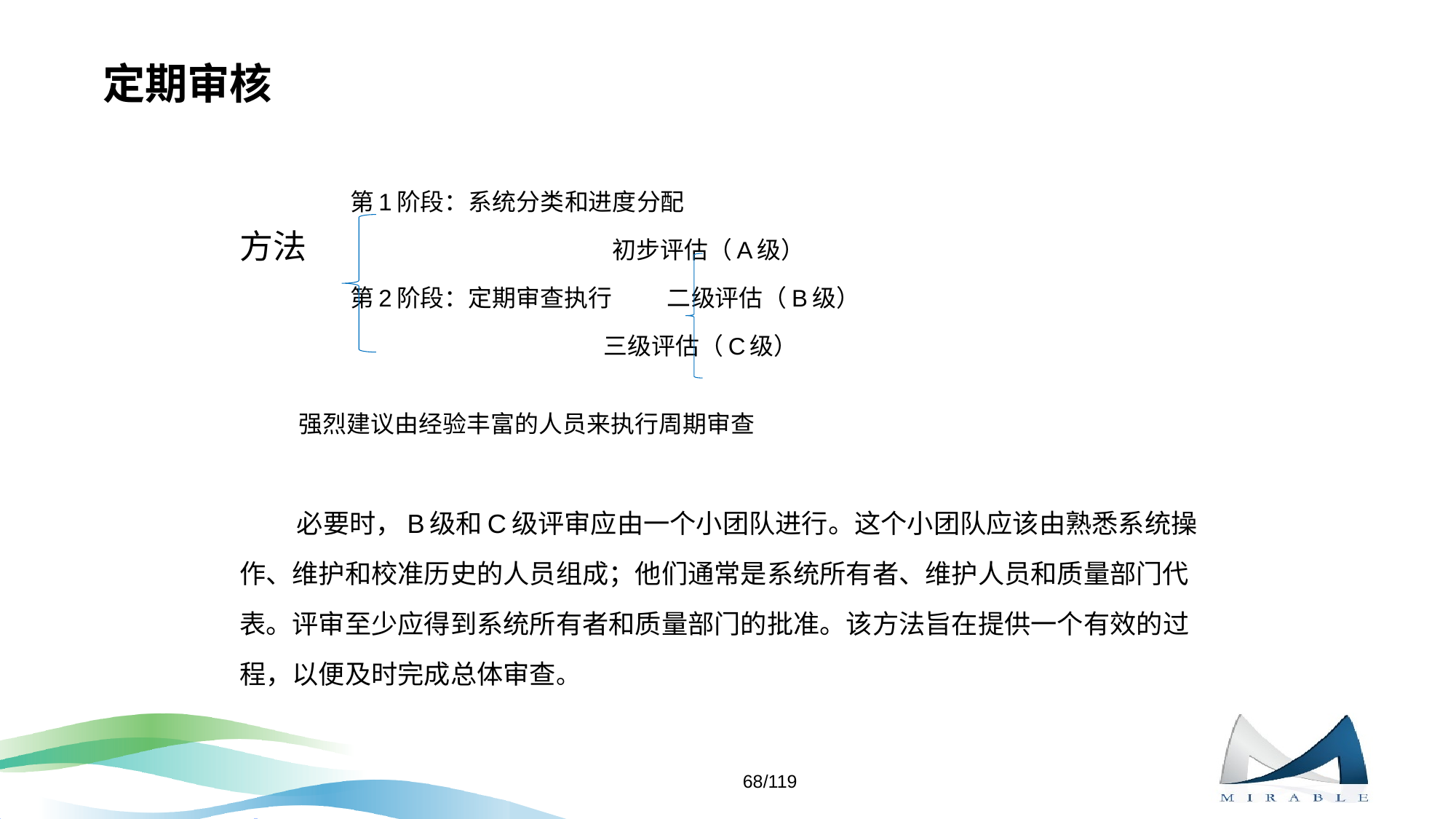

# 定期审核
              第1阶段：系统分类和进度分配
方法                                         初步评估（A级）
              第2阶段：定期审查执行          二级评估（B级）
                                                三级评估（C级）

          强烈建议由经验丰富的人员来执行周期审查

         必要时，B级和C级评审应由一个小团队进行。这个小团队应该由熟悉系统操作、维护和校准历史的人员组成；他们通常是系统所有者、维护人员和质量部门代表。评审至少应得到系统所有者和质量部门的批准。该方法旨在提供一个有效的过程，以便及时完成总体审查。

68/119